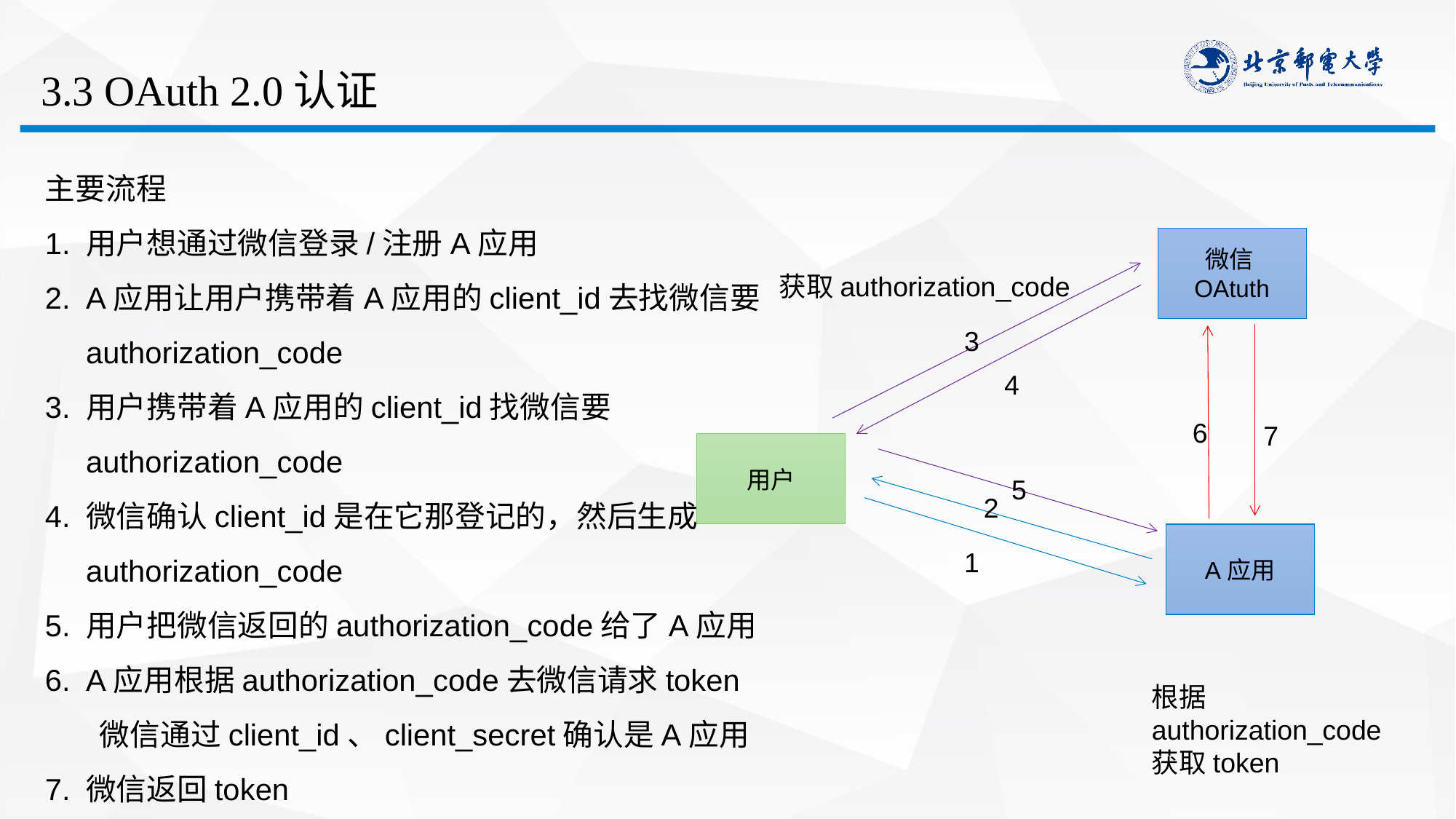

# 3.3 OAuth 2.0认证
主要流程
用户想通过微信登录/注册A应用
A应用让用户携带着A应用的client_id去找微信要authorization_code
用户携带着A应用的client_id找微信要authorization_code
微信确认client_id是在它那登记的，然后生成authorization_code
用户把微信返回的authorization_code给了A应用
A应用根据authorization_code去微信请求token
微信通过client_id、client_secret确认是A应用
微信返回token
微信OAtuth
获取authorization_code
3
4
6
7
用户
5
2
A应用
1
根据authorization_code获取token